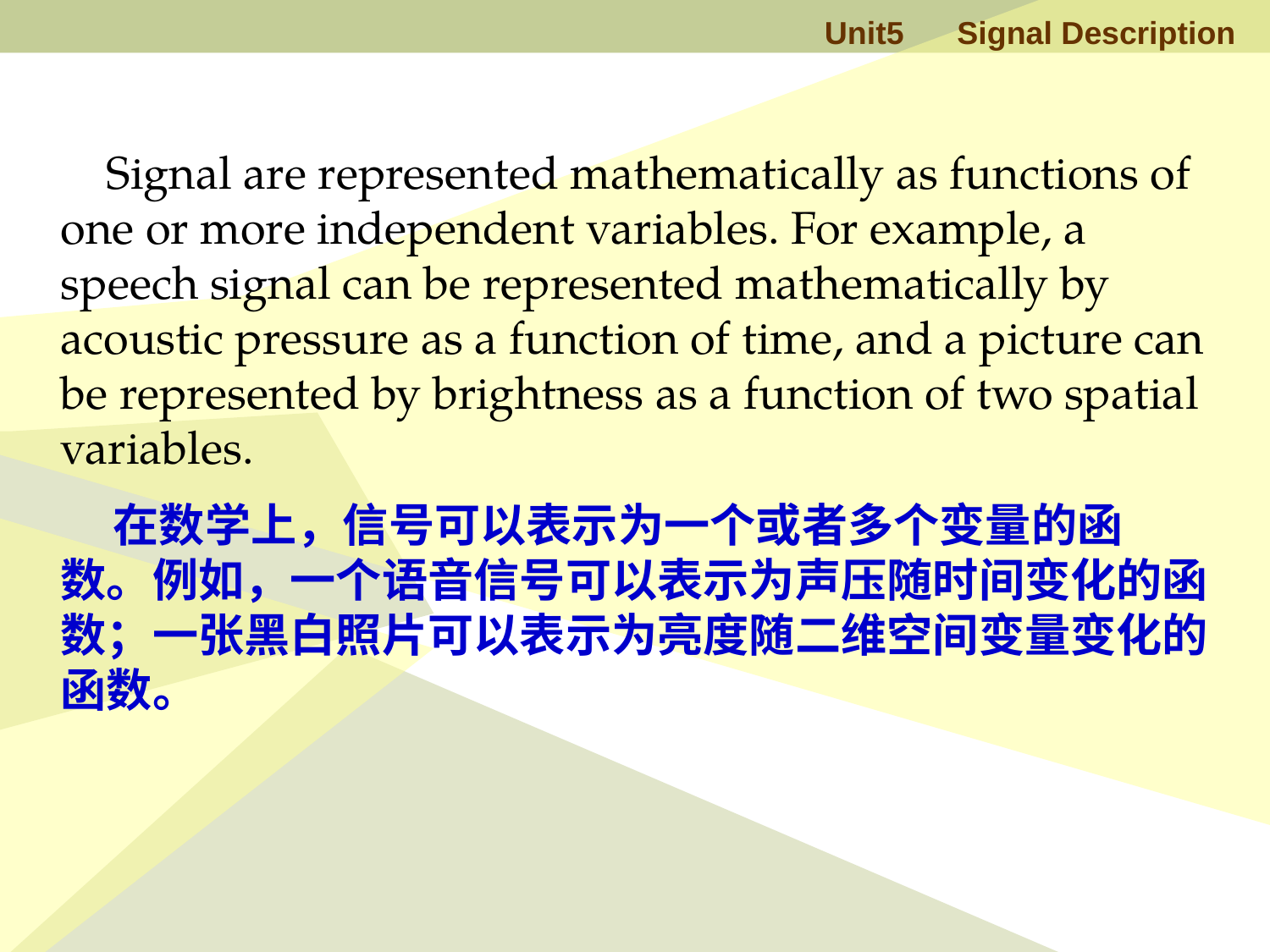

Signal are represented mathematically as functions of one or more independent variables. For example, a speech signal can be represented mathematically by acoustic pressure as a function of time, and a picture can be represented by brightness as a function of two spatial variables.
    在数学上，信号可以表示为一个或者多个变量的函数。例如，一个语音信号可以表示为声压随时间变化的函数；一张黑白照片可以表示为亮度随二维空间变量变化的函数。